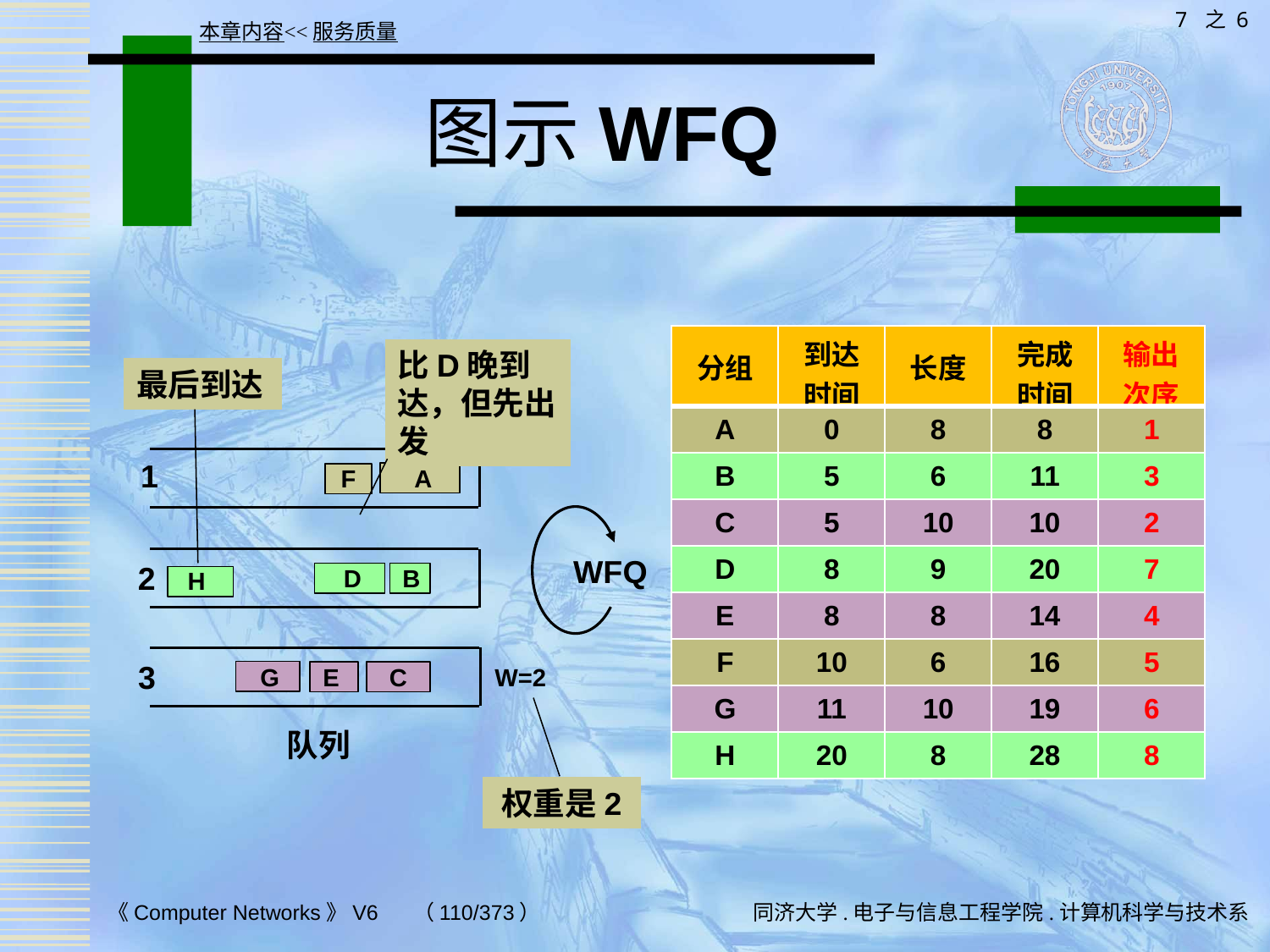

7 之 6
本章内容<<服务质量
# 图示WFQ
| 分组 | 到达时间 | 长度 | 完成时间 | 输出次序 |
| --- | --- | --- | --- | --- |
| A | 0 | 8 | 8 | 1 |
| B | 5 | 6 | 11 | 3 |
| C | 5 | 10 | 10 | 2 |
| D | 8 | 9 | 20 | 7 |
| E | 8 | 8 | 14 | 4 |
| F | 10 | 6 | 16 | 5 |
| G | 11 | 10 | 19 | 6 |
| H | 20 | 8 | 28 | 8 |
比D晚到达，但先出发
最后到达
1
F
A

WFQ
2
D
B
H

3
G
C
W=2
E

队列
权重是2